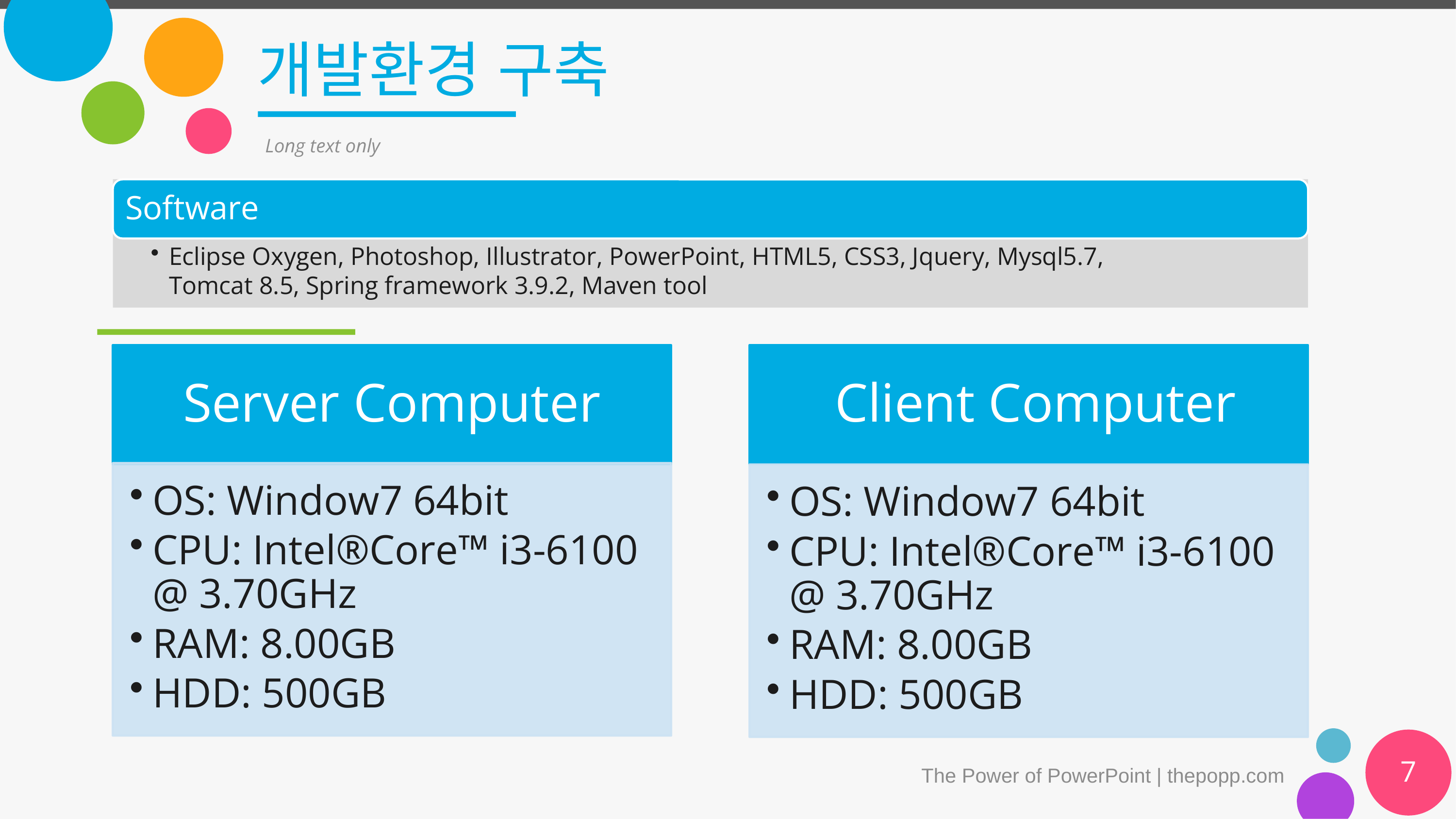

# 개발환경 구축
Long text only
Software
Eclipse Oxygen, Photoshop, Illustrator, PowerPoint, HTML5, CSS3, Jquery, Mysql5.7,
Tomcat 8.5, Spring framework 3.9.2, Maven tool
Server Computer
OS: Window7 64bit
CPU: Intel®Core™ i3-6100 @ 3.70GHz
RAM: 8.00GB
HDD: 500GB
 Client Computer
OS: Window7 64bit
CPU: Intel®Core™ i3-6100 @ 3.70GHz
RAM: 8.00GB
HDD: 500GB
7
The Power of PowerPoint | thepopp.com